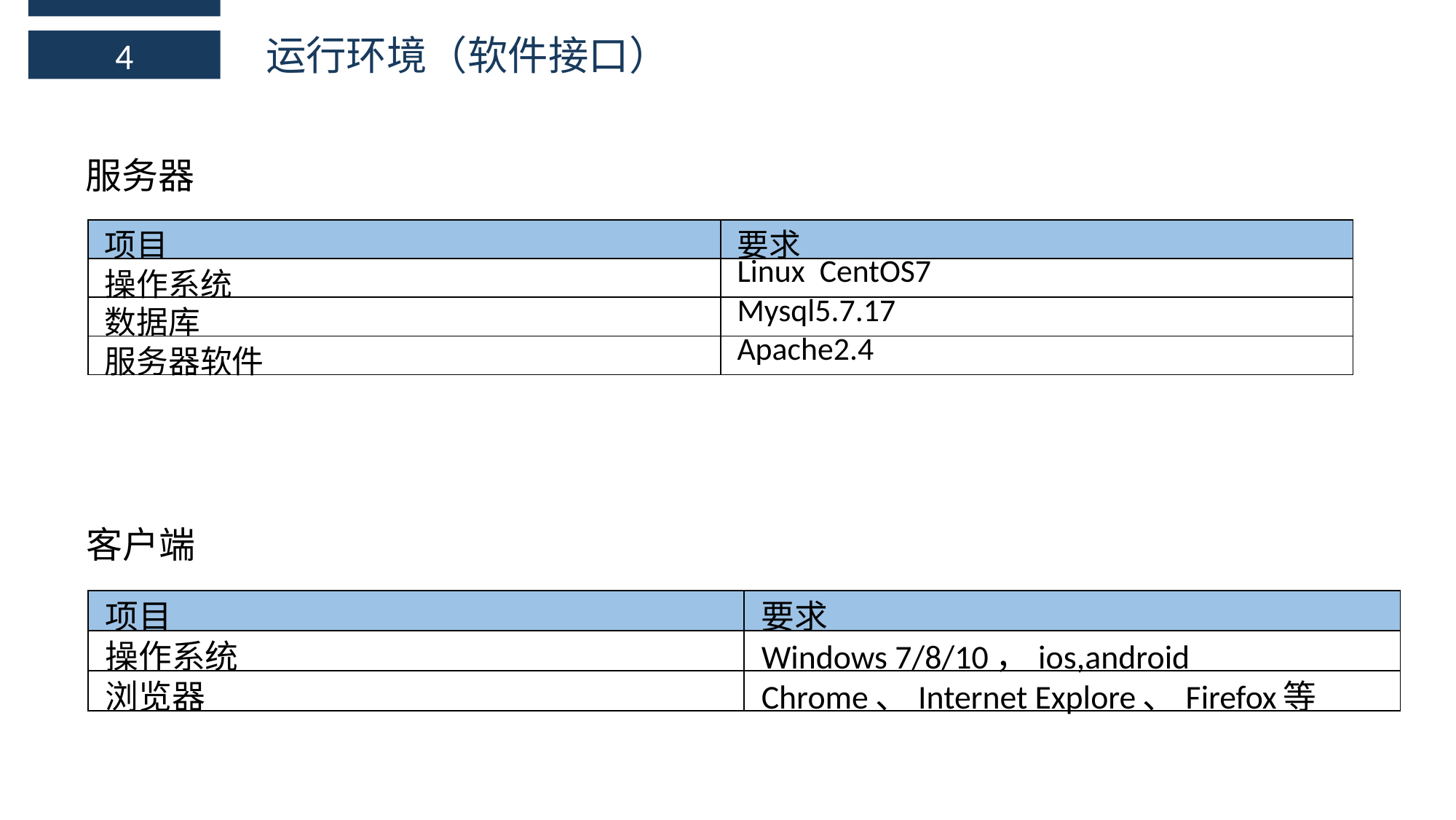

运行环境（软件接口）
4
服务器
| 项目 | 要求 |
| --- | --- |
| 操作系统 | Linux CentOS7 |
| 数据库 | Mysql5.7.17 |
| 服务器软件 | Apache2.4 |
客户端
| 项目 | 要求 |
| --- | --- |
| 操作系统 | Windows 7/8/10，ios,android |
| 浏览器 | Chrome、Internet Explore、Firefox等 |